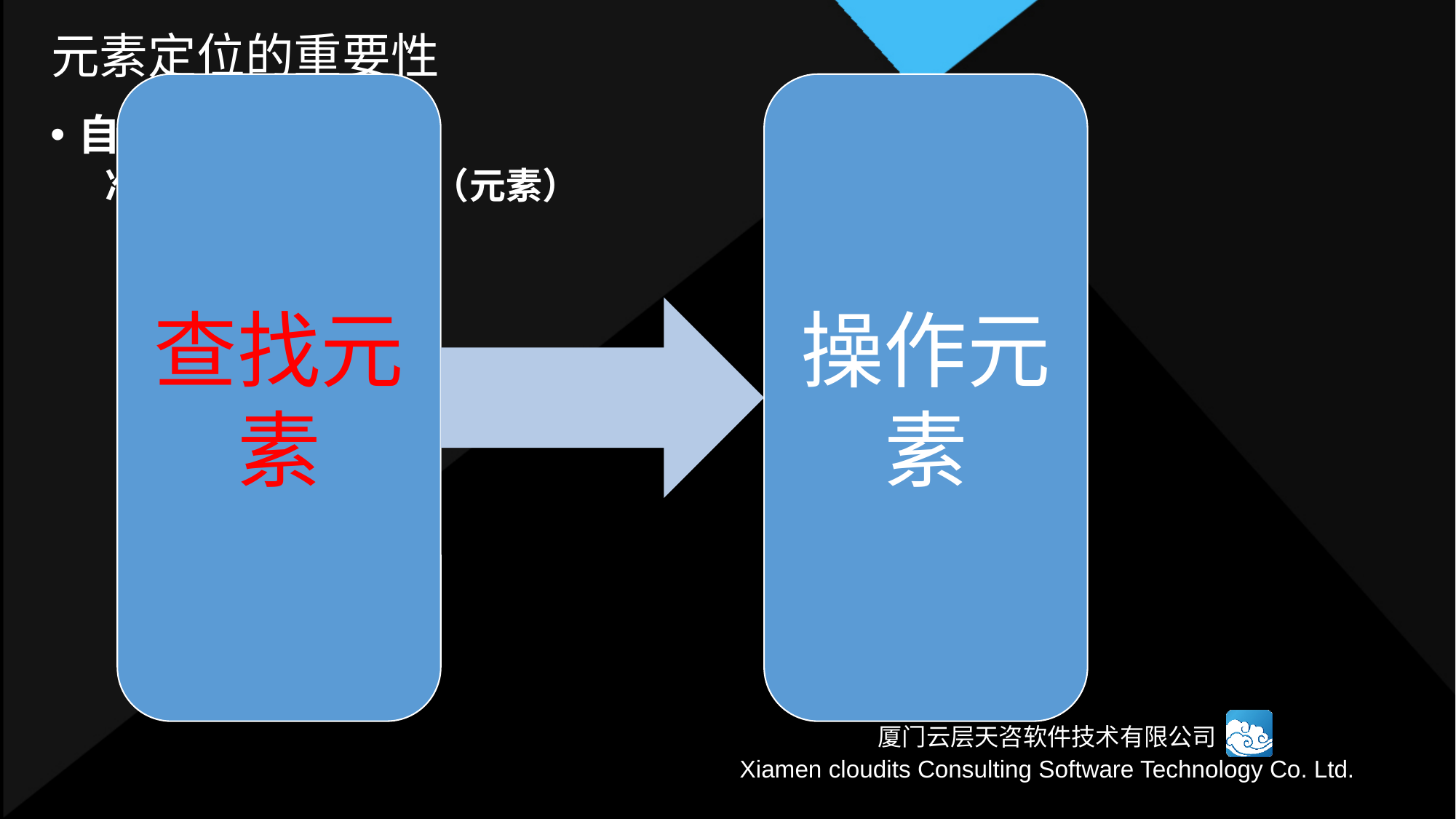

# 元素定位的重要性
查找元素
操作元素
自动化测试的根本：
准确的操作测试对象（元素）